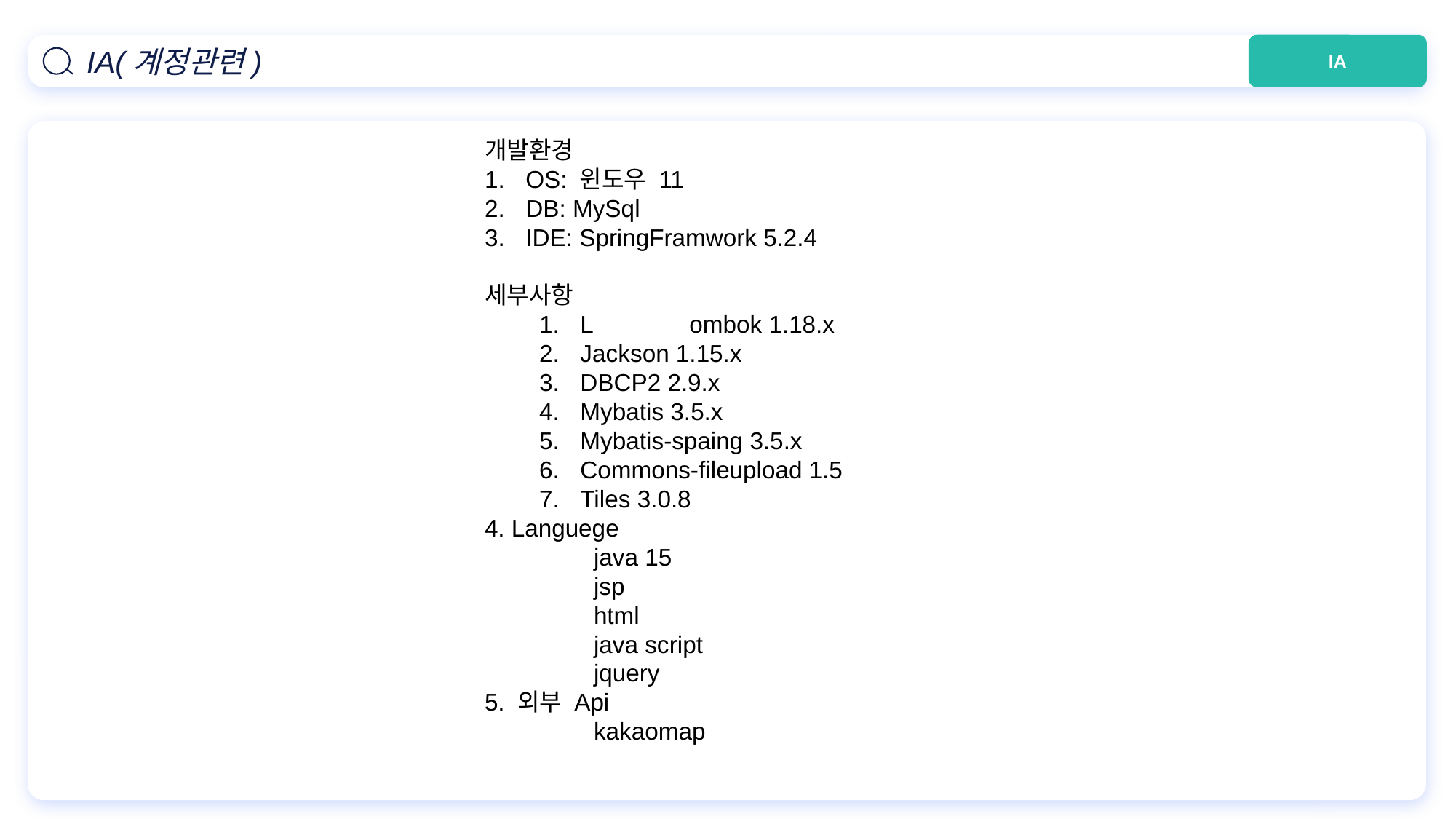

IA(계정관련)
IA

개발환경
OS: 윈도우 11
DB: MySql
IDE: SpringFramwork 5.2.4

세부사항
L	ombok 1.18.x
Jackson 1.15.x
DBCP2 2.9.x
Mybatis 3.5.x
Mybatis-spaing 3.5.x
Commons-fileupload 1.5
Tiles 3.0.8
4. Languege
	java 15
	jsp
	html
	java script
	jquery
5. 외부 Api
	kakaomap